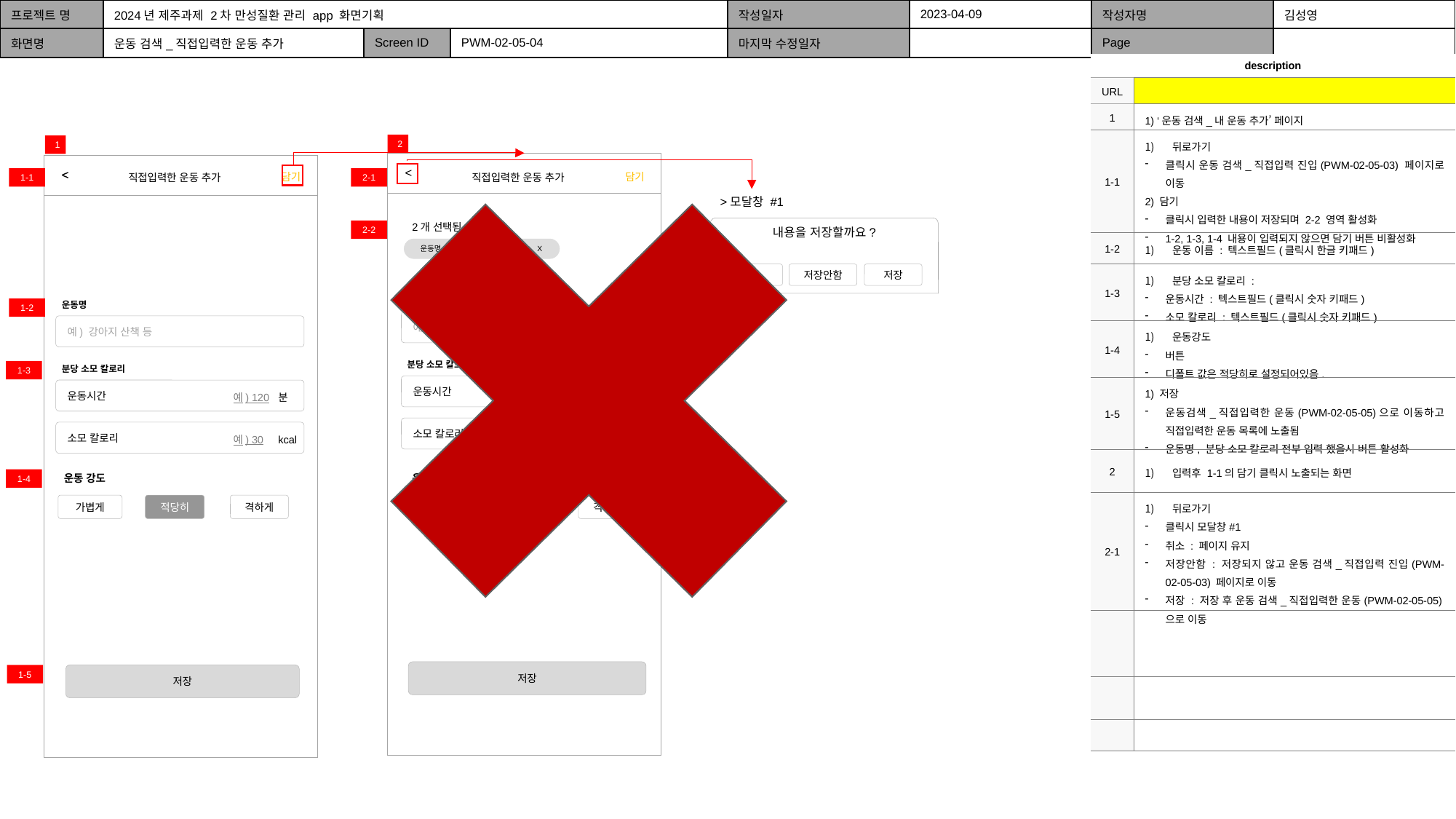

| 프로젝트 명 | 2024년 제주과제 2차 만성질환 관리 app 화면기획 |  |  | 작성일자 | 2023-04-09 | 작성자명 | 김성영 |
| --- | --- | --- | --- | --- | --- | --- | --- |
| 화면명 | 운동 검색\_직접입력한 운동 추가 | Screen ID | PWM-02-05-04 | 마지막 수정일자 |  | Page |  |
| description |  |
| --- | --- |
| URL |  |
| 1 | 1) ‘운동 검색\_내 운동 추가’ 페이지 |
| 1-1 | 뒤로가기 클릭시 운동 검색\_직접입력 진입(PWM-02-05-03) 페이지로 이동 2) 담기 클릭시 입력한 내용이 저장되며 2-2 영역 활성화 1-2, 1-3, 1-4 내용이 입력되지 않으면 담기 버튼 비활성화 |
| 1-2 | 운동 이름 : 텍스트필드(클릭시 한글 키패드) |
| 1-3 | 분당 소모 칼로리 : 운동시간 : 텍스트필드(클릭시 숫자 키패드) 소모 칼로리 : 텍스트필드(클릭시 숫자 키패드) |
| 1-4 | 운동강도 버튼 디폴트 값은 적당히로 설정되어있음. |
| 1-5 | 1) 저장 운동검색\_직접입력한 운동(PWM-02-05-05)으로 이동하고 직접입력한 운동 목록에 노출됨 운동명, 분당 소모 칼로리 전부 입력 했을시 버튼 활성화 |
| 2 | 입력후 1-1의 담기 클릭시 노출되는 화면 |
| 2-1 | 뒤로가기 클릭시 모달창#1 취소 : 페이지 유지 저장안함 : 저장되지 않고 운동 검색\_직접입력 진입(PWM-02-05-03) 페이지로 이동 저장 : 저장 후 운동 검색\_직접입력한 운동(PWM-02-05-05)으로 이동 |
|  |  |
|  |  |
|  |  |

2
1

<
<
<

담기
담기
직접입력한 운동 추가

직접입력한 운동 추가
1-1
2-1
>모달창 #1
2개 선택됨
내용을 저장할까요?
2-2
운동명    X
운동명1     X
취소
저장안함
저장
운동명
운동명
1-2
예) 강아지 산책 등
예) 강아지 산책 등
분당 소모 칼로리
분당 소모 칼로리
1-3
운동시간
운동시간
예) 120
분
예) 120
분
소모 칼로리
소모 칼로리
예) 30
kcal
예) 30
kcal
운동 강도
운동 강도
1-4
가볍게
적당히
격하게
가볍게
적당히
격하게
저장
1-5
저장